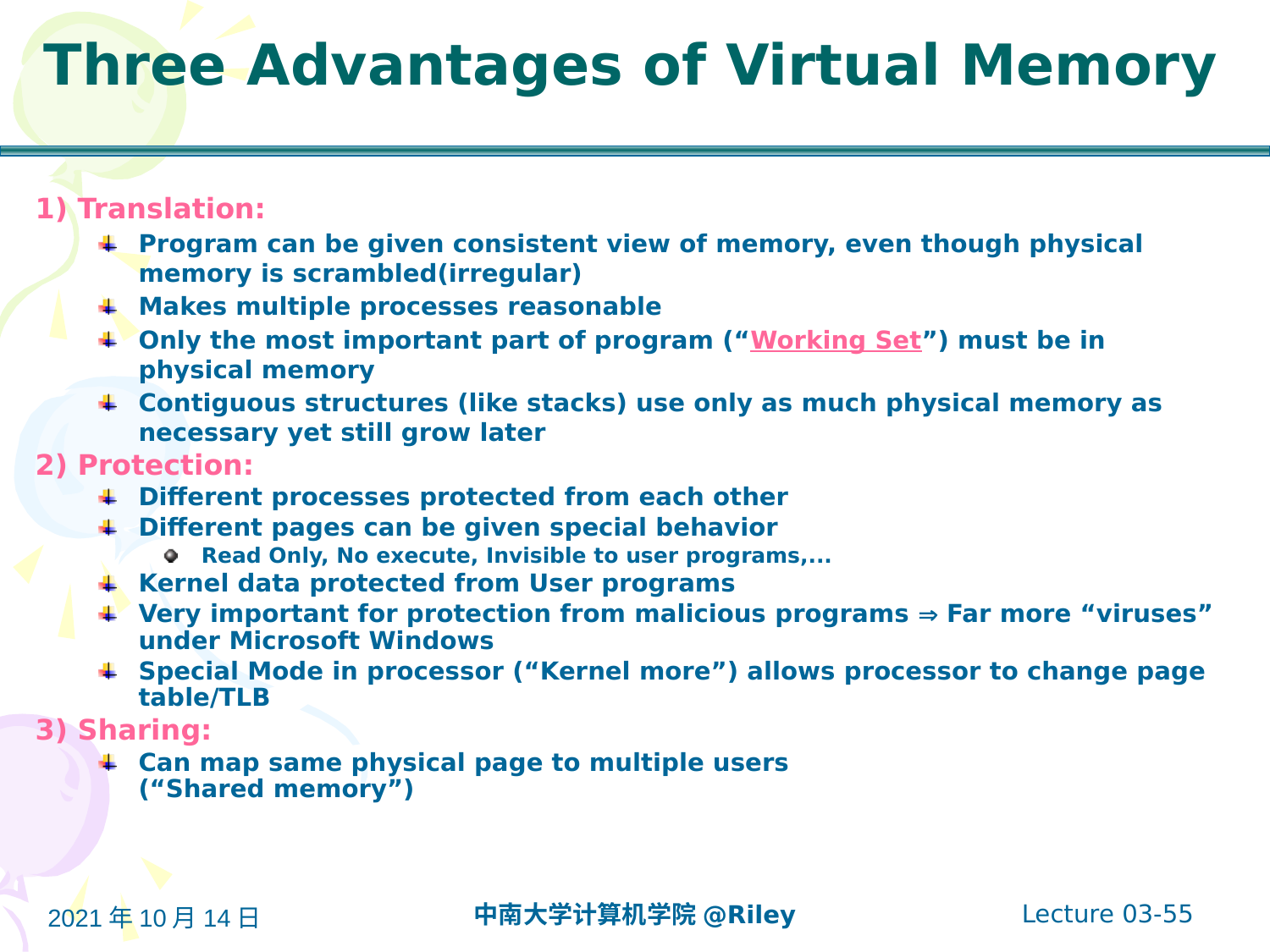

# Three Advantages of Virtual Memory
1) Translation:
Program can be given consistent view of memory, even though physical memory is scrambled(irregular)
Makes multiple processes reasonable
Only the most important part of program (“Working Set”) must be in physical memory
Contiguous structures (like stacks) use only as much physical memory as necessary yet still grow later
2) Protection:
Different processes protected from each other
Different pages can be given special behavior
 Read Only, No execute, Invisible to user programs,...
Kernel data protected from User programs
Very important for protection from malicious programs ⇒ Far more “viruses” under Microsoft Windows
Special Mode in processor (“Kernel more”) allows processor to change page table/TLB
3) Sharing:
Can map same physical page to multiple users
(“Shared memory”)

Lecture 03-55
中南大学计算机学院@Riley
2021年10月14日